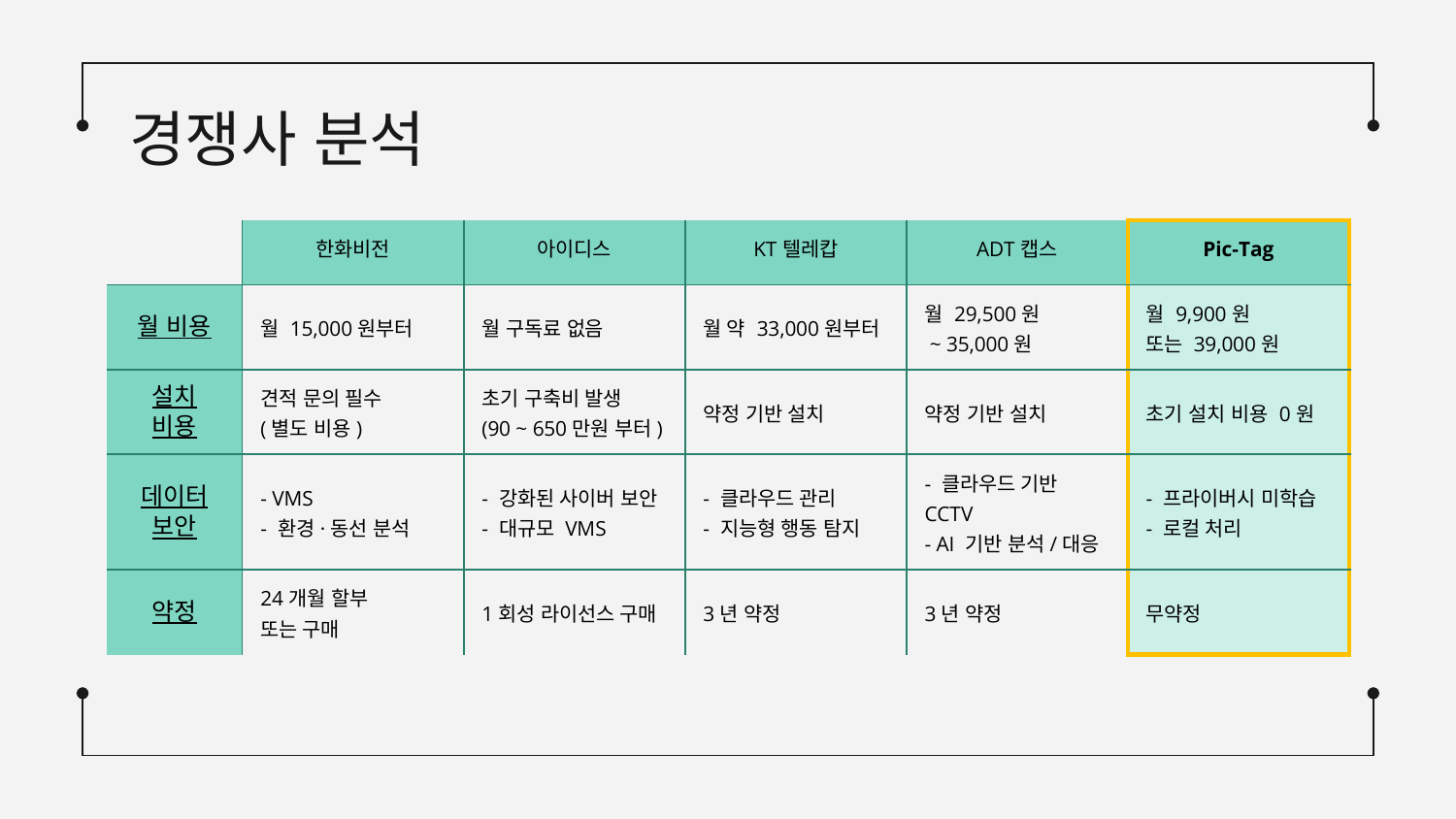

# 경쟁사 분석
|  | 한화비전 | 아이디스 | KT텔레캅 | ADT캡스 | Pic-Tag |
| --- | --- | --- | --- | --- | --- |
| 월 비용 | 월 15,000원부터 | 월 구독료 없음 | 월 약 33,000원부터 | 월 29,500원 ~ 35,000원 | 월 9,900원 또는 39,000원 |
| 설치 비용 | 견적 문의 필수 (별도 비용) | 초기 구축비 발생 (90 ~ 650만원 부터) | 약정 기반 설치 | 약정 기반 설치 | 초기 설치 비용 0원 |
| 데이터 보안 | - VMS - 환경·동선 분석 | - 강화된 사이버 보안 - 대규모 VMS | - 클라우드 관리 - 지능형 행동 탐지 | - 클라우드 기반 CCTV - AI 기반 분석/대응 | - 프라이버시 미학습 - 로컬 처리 |
| 약정 | 24개월 할부 또는 구매 | 1회성 라이선스 구매 | 3년 약정 | 3년 약정 | 무약정 |